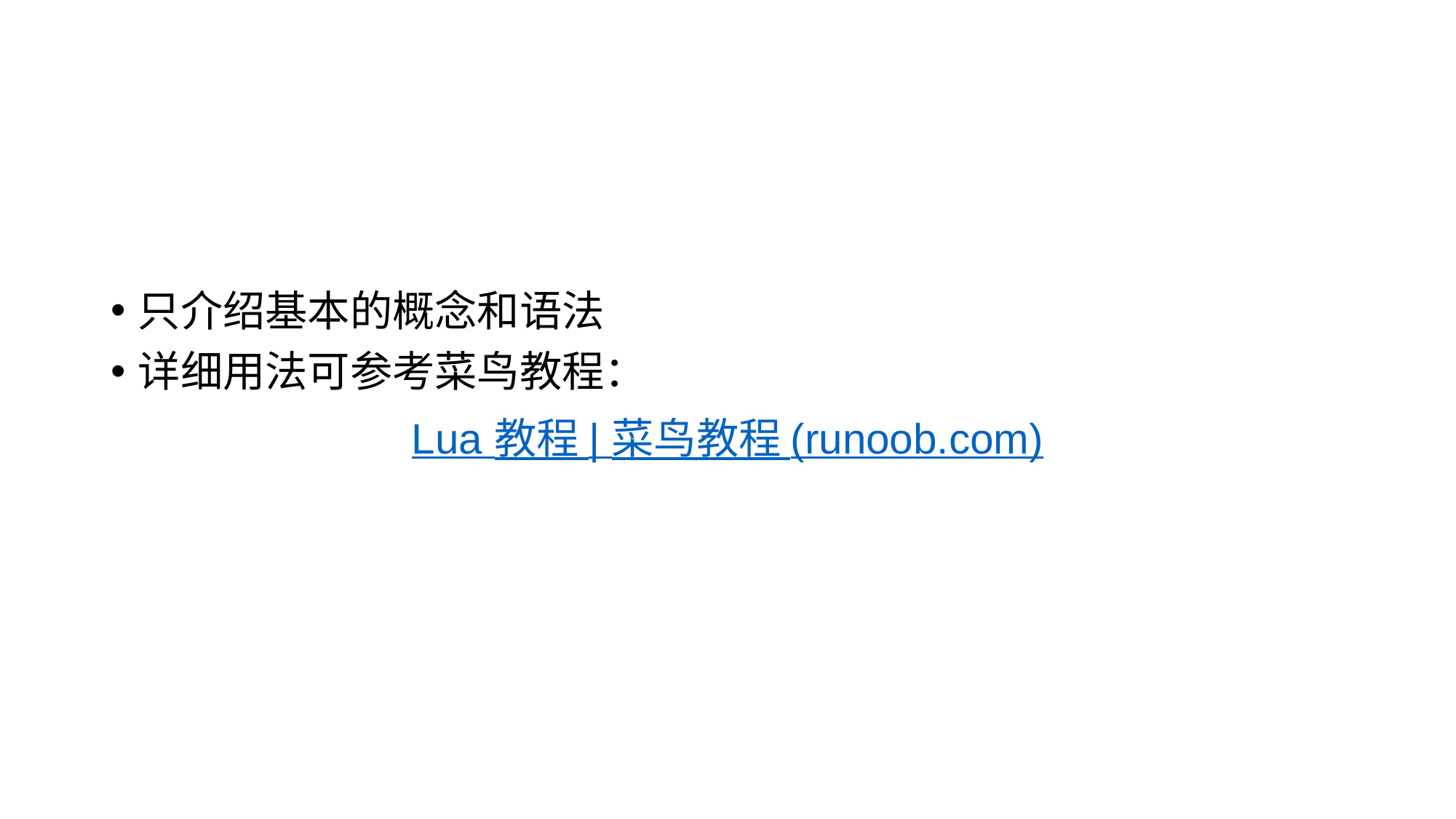

#

只介绍基本的概念和语法
详细用法可参考菜鸟教程：
Lua 教程 | 菜鸟教程 (runoob.com)